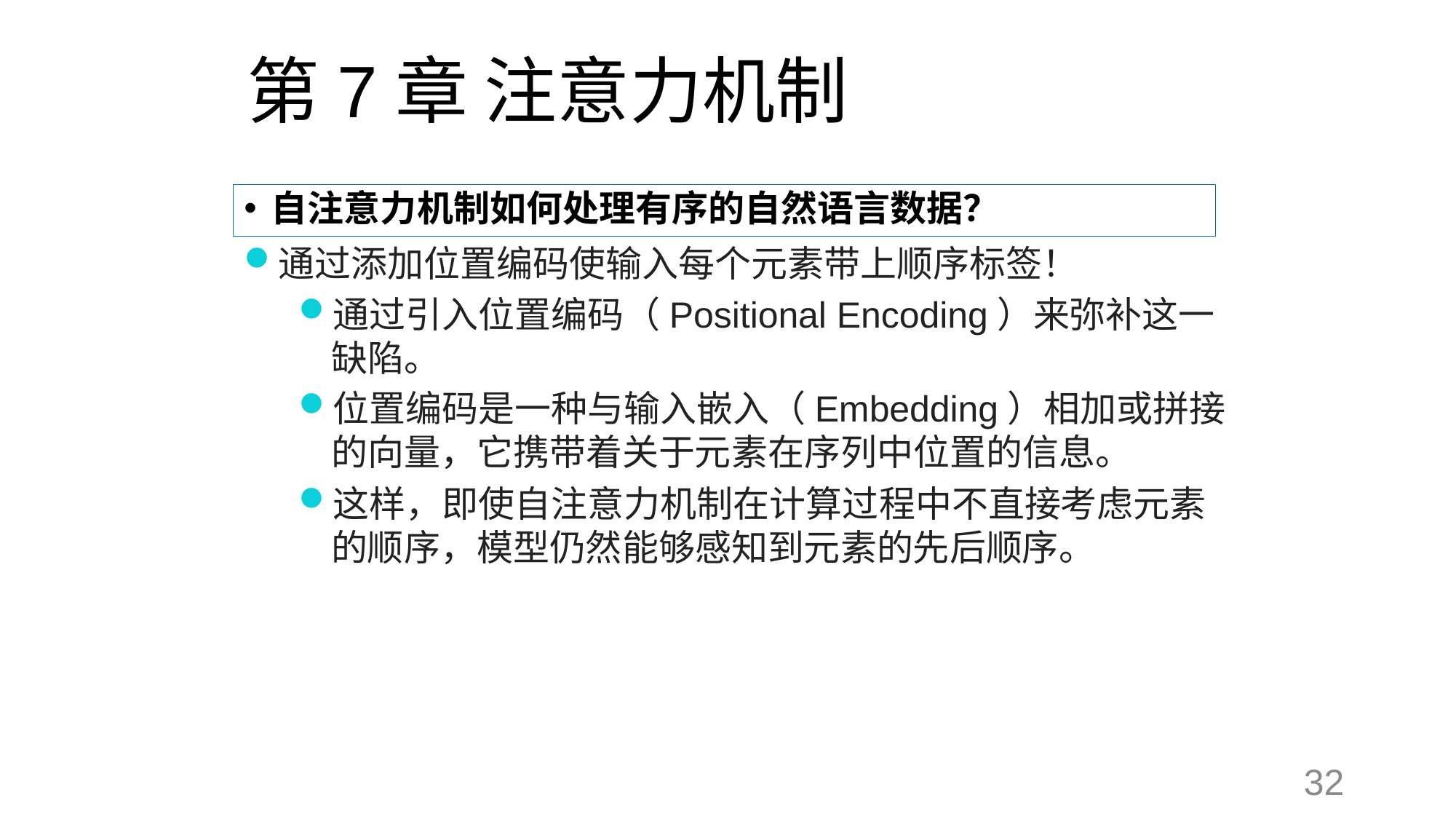

# 第7章 注意力机制
自注意力机制如何处理有序的自然语言数据？

通过添加位置编码使输入每个元素带上顺序标签！
通过引入位置编码（Positional Encoding）来弥补这一缺陷。
位置编码是一种与输入嵌入（Embedding）相加或拼接的向量，它携带着关于元素在序列中位置的信息。
这样，即使自注意力机制在计算过程中不直接考虑元素的顺序，模型仍然能够感知到元素的先后顺序。

32